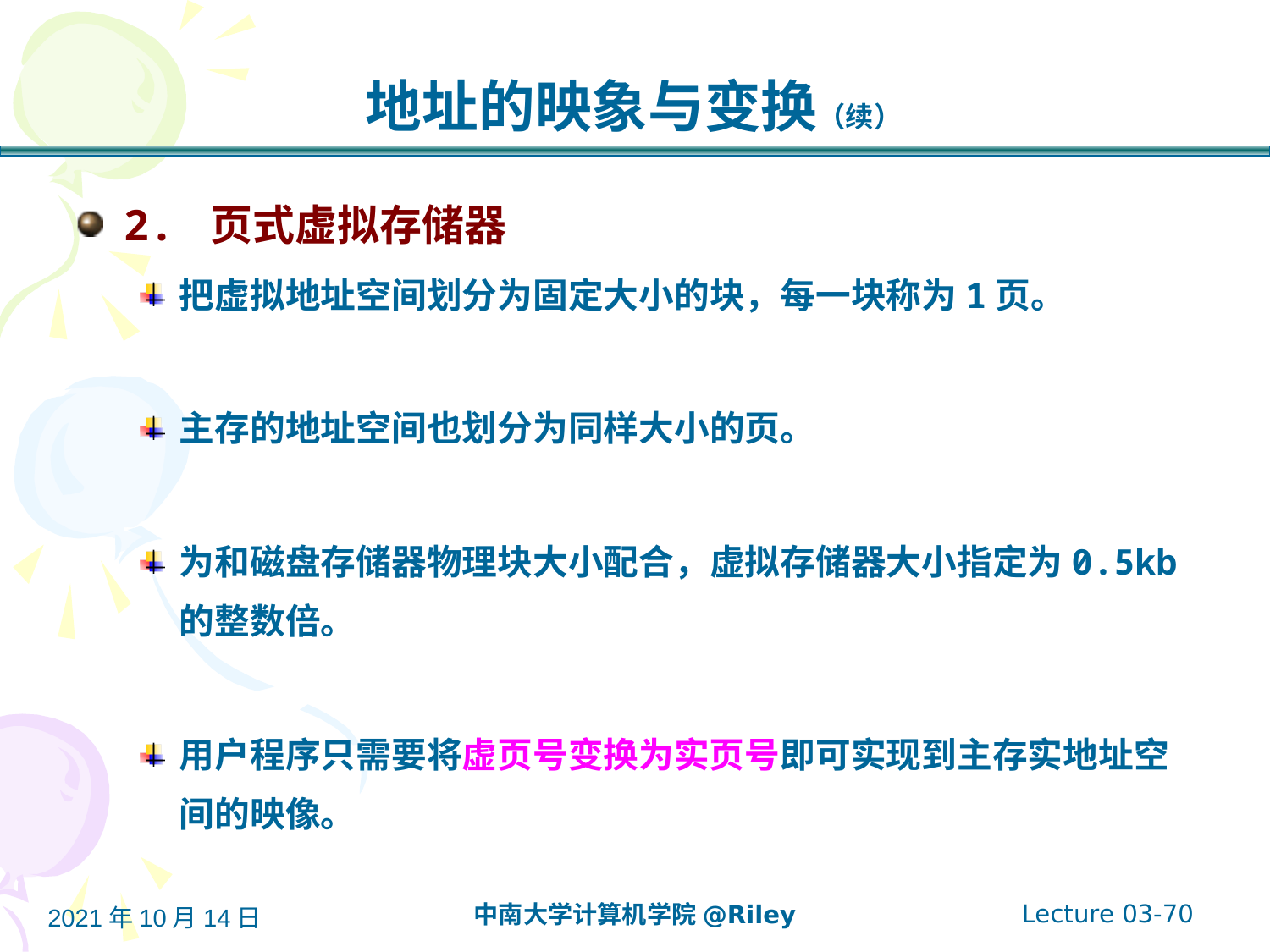

# 地址的映象与变换（续）
2. 页式虚拟存储器
把虚拟地址空间划分为固定大小的块，每一块称为1页。

主存的地址空间也划分为同样大小的页。

为和磁盘存储器物理块大小配合，虚拟存储器大小指定为0.5kb的整数倍。

用户程序只需要将虚页号变换为实页号即可实现到主存实地址空间的映像。
Lecture 03-70
中南大学计算机学院@Riley
2021年10月14日